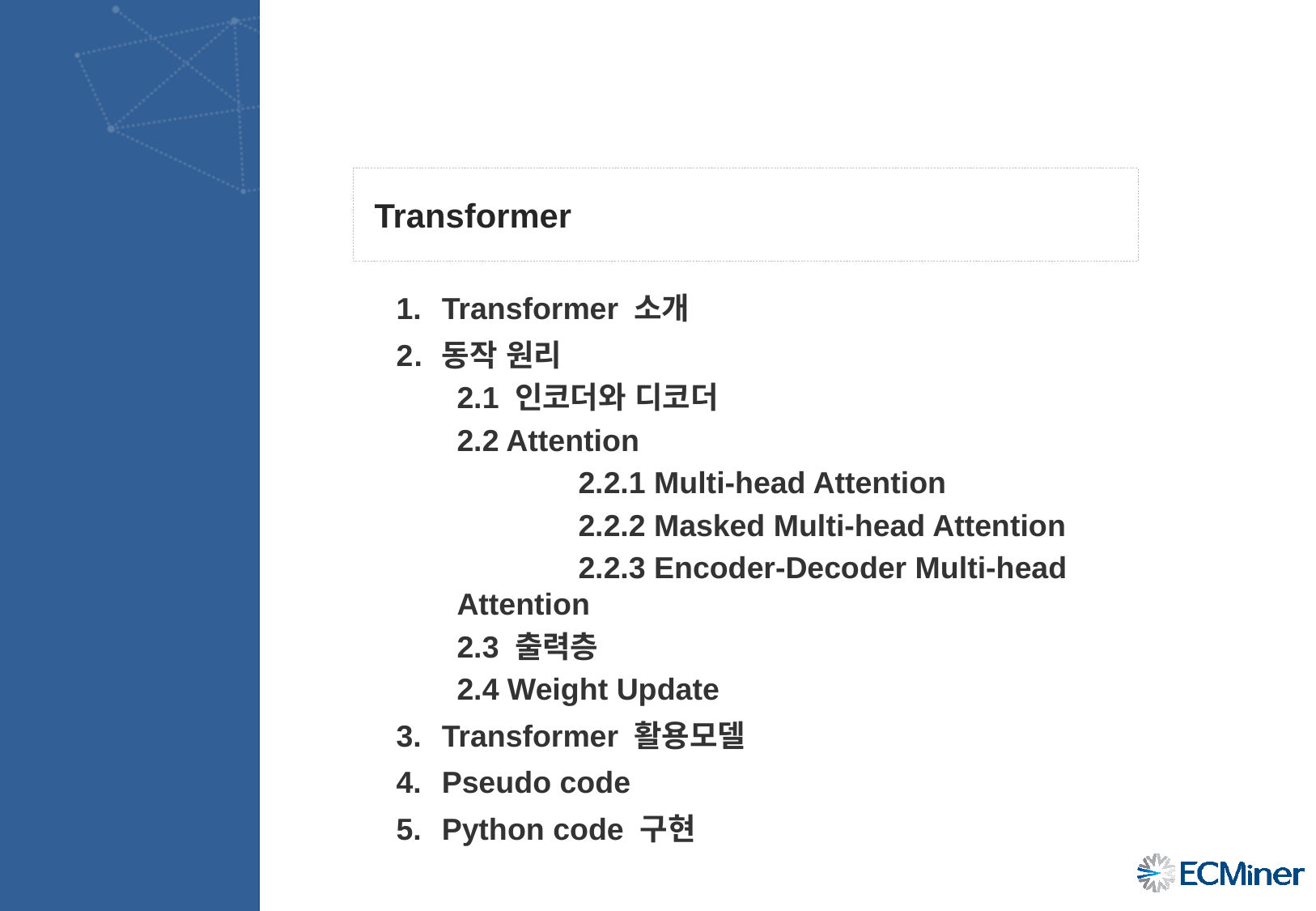

Transformer
Transformer 소개
동작 원리
2.1 인코더와 디코더
2.2 Attention
	2.2.1 Multi-head Attention
	2.2.2 Masked Multi-head Attention
	2.2.3 Encoder-Decoder Multi-head Attention
2.3 출력층
2.4 Weight Update
Transformer 활용모델
Pseudo code
Python code 구현